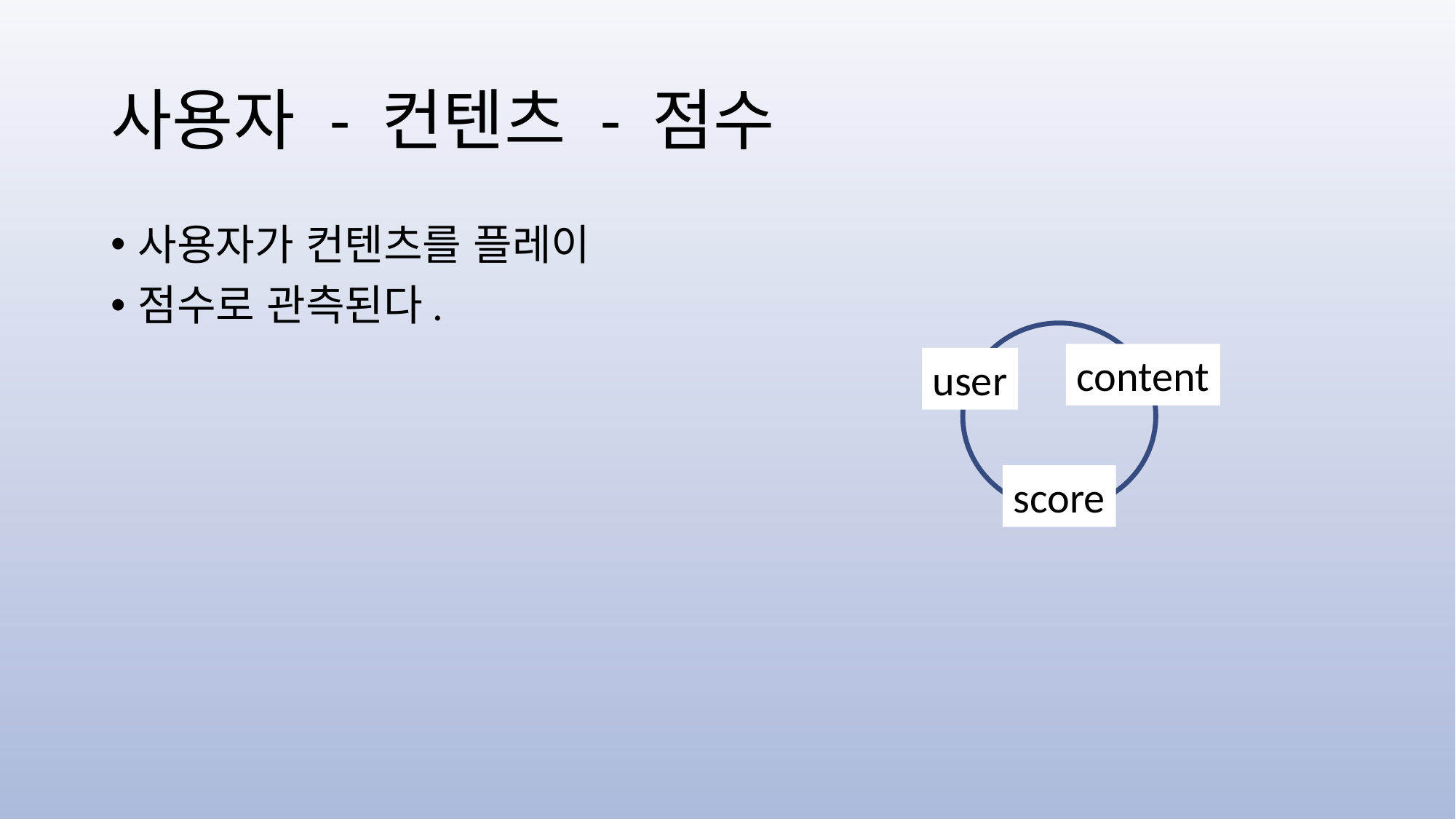

# 사용자 - 컨텐츠 - 점수
사용자가 컨텐츠를 플레이
점수로 관측된다.

content
user
score